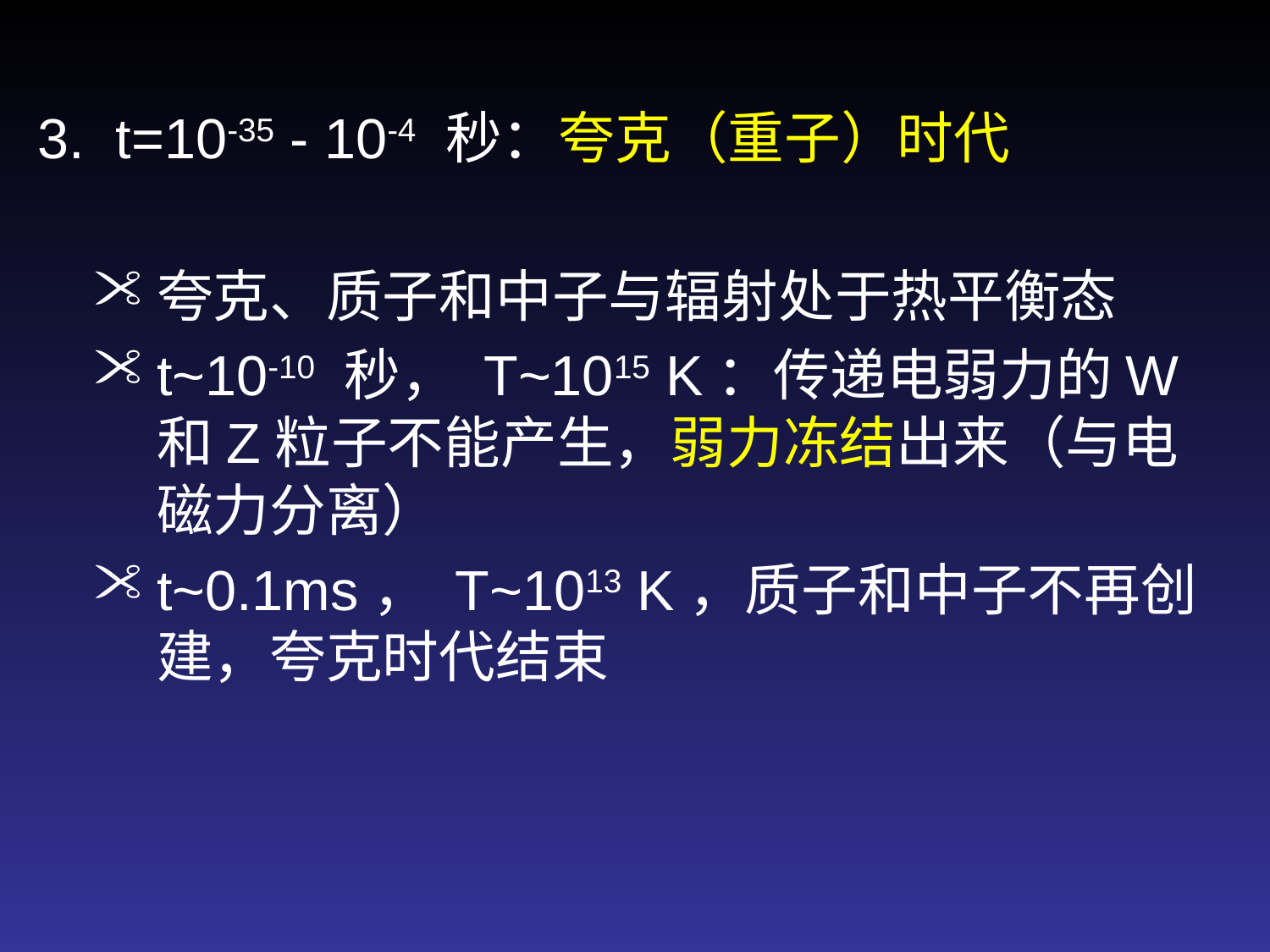

3.  t=10-35 - 10-4 秒：夸克（重子）时代

夸克、质子和中子与辐射处于热平衡态
t~10-10 秒， T~1015 K：传递电弱力的W和Z粒子不能产生，弱力冻结出来（与电磁力分离）
t~0.1ms， T~1013 K，质子和中子不再创建，夸克时代结束